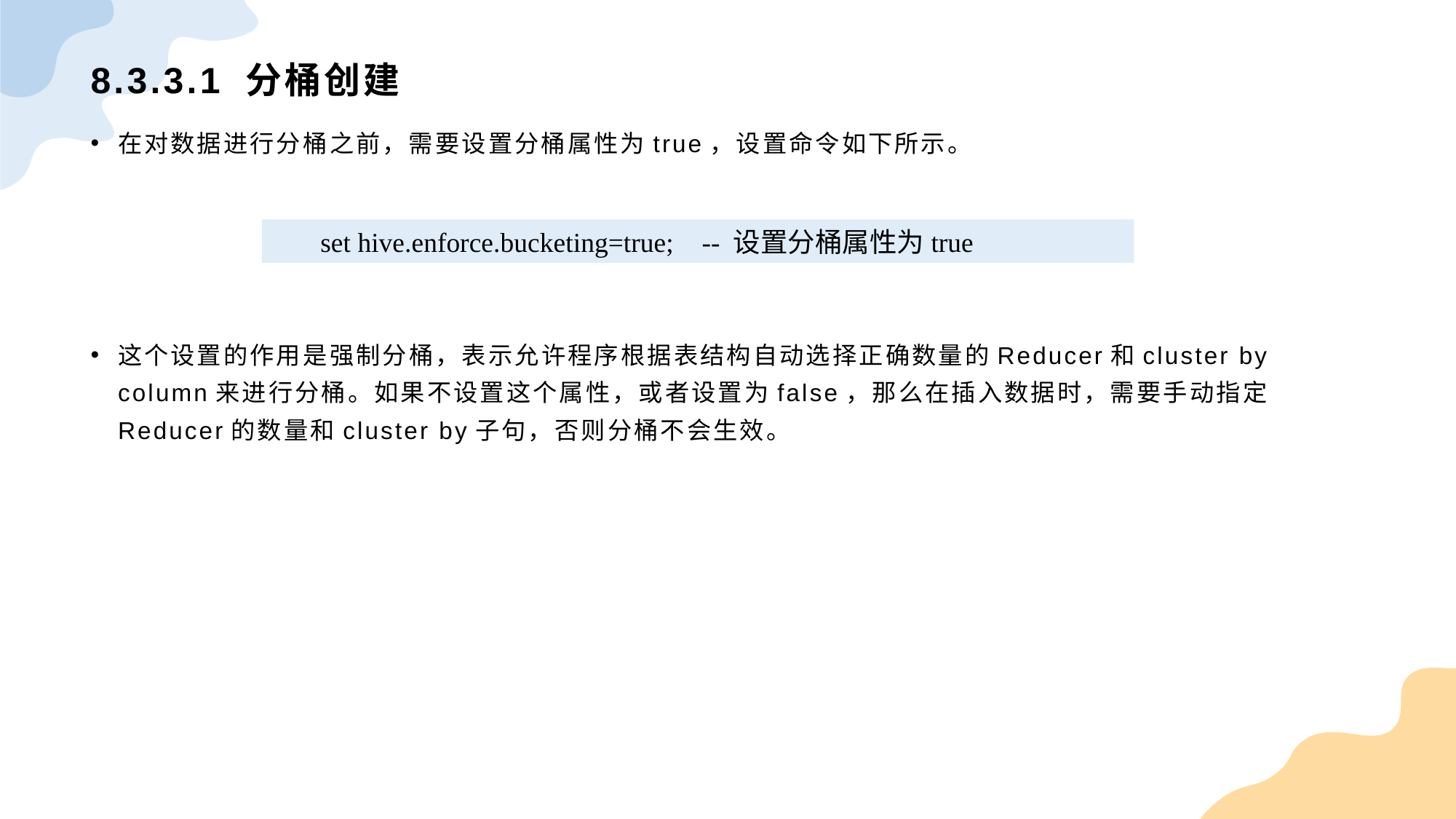

# 8.3.3.1 分桶创建
在对数据进行分桶之前，需要设置分桶属性为true，设置命令如下所示。

这个设置的作用是强制分桶，表示允许程序根据表结构自动选择正确数量的Reducer和cluster by column来进行分桶。如果不设置这个属性，或者设置为false，那么在插入数据时，需要手动指定Reducer的数量和cluster by子句，否则分桶不会生效。
set hive.enforce.bucketing=true;    -- 设置分桶属性为true